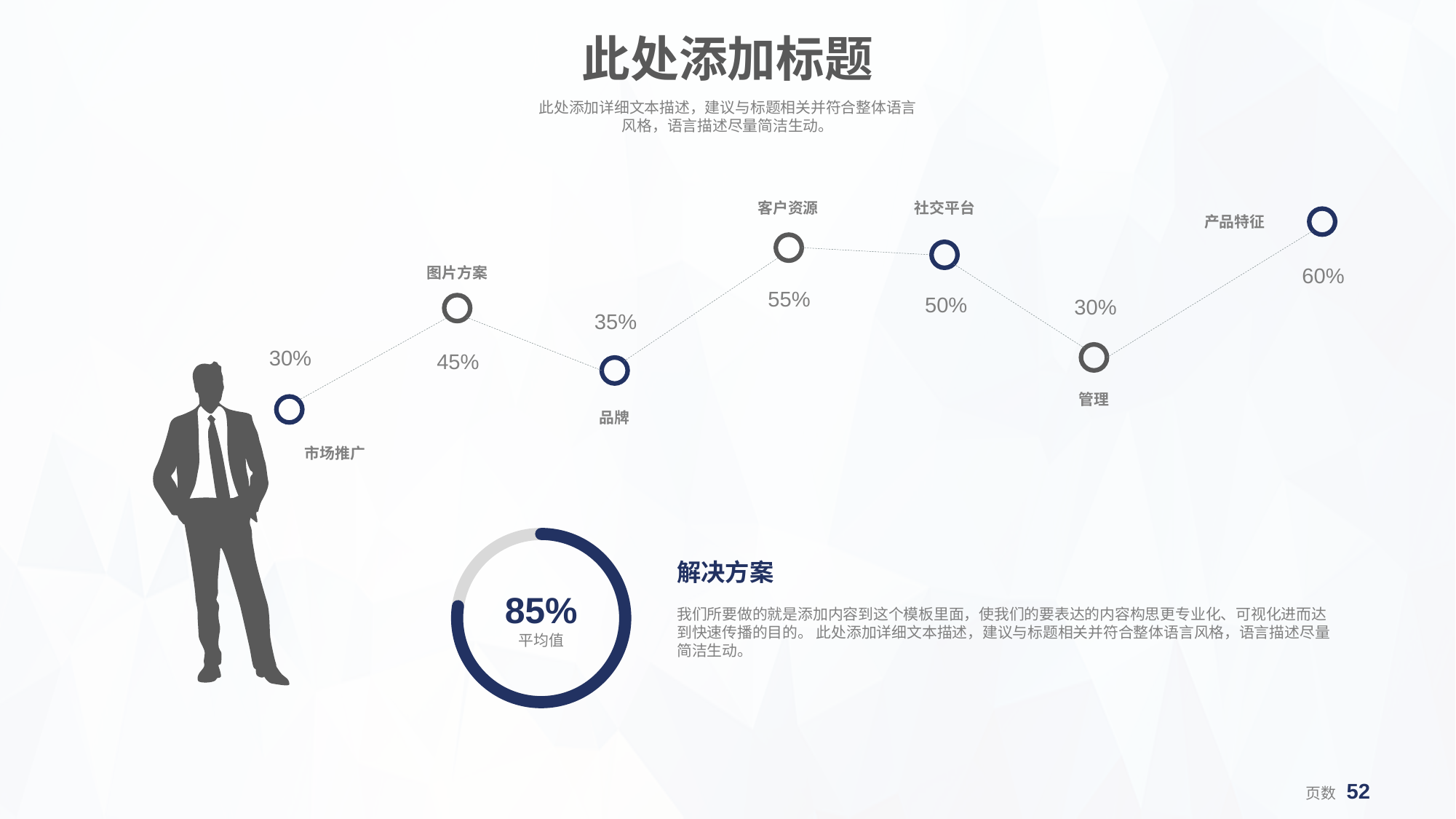

此处添加标题
此处添加详细文本描述，建议与标题相关并符合整体语言风格，语言描述尽量简洁生动。
客户资源
社交平台
产品特征

60%
图片方案
55%
50%
30%

35%
30%
45%

管理

品牌
市场推广

85%
平均值
解决方案

我们所要做的就是添加内容到这个模板里面，使我们的要表达的内容构思更专业化、可视化进而达到快速传播的目的。 此处添加详细文本描述，建议与标题相关并符合整体语言风格，语言描述尽量简洁生动。
           页数  52